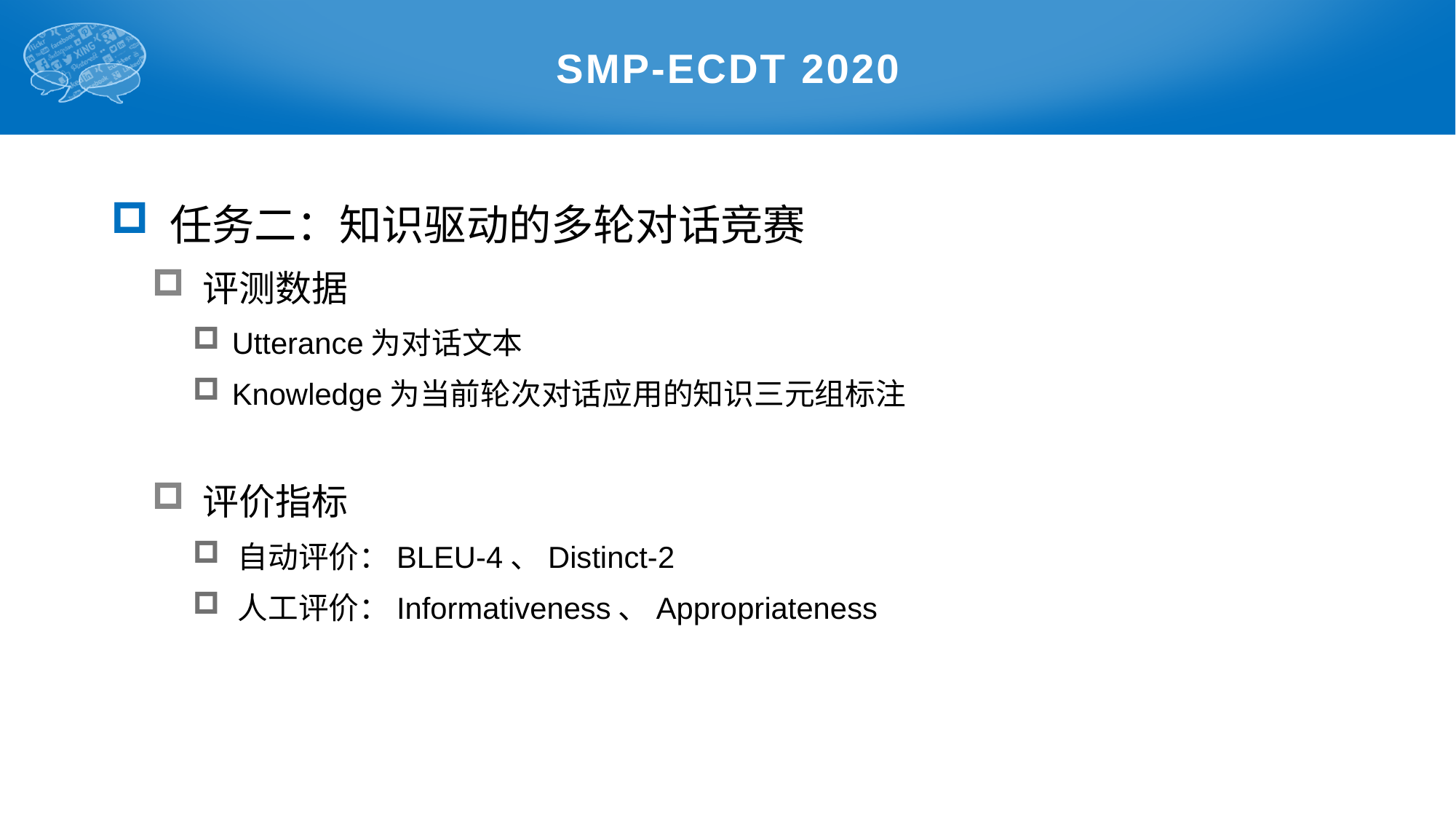

# SMP-ECDT 2020
 任务二：知识驱动的多轮对话竞赛
 评测数据
 Utterance为对话文本
 Knowledge为当前轮次对话应用的知识三元组标注

 评价指标
 自动评价：BLEU-4、Distinct-2
 人工评价：Informativeness、Appropriateness